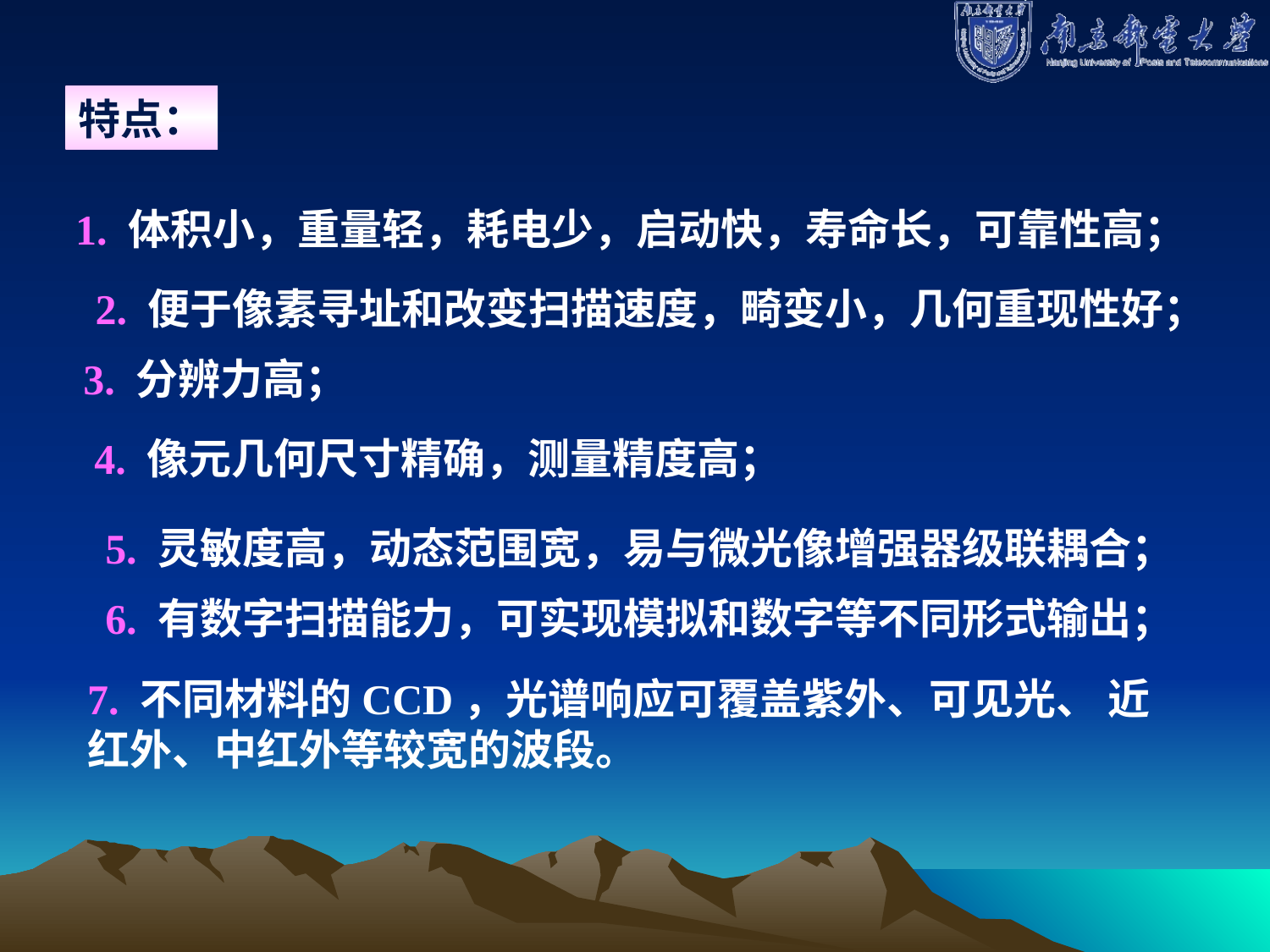

特点：
1. 体积小，重量轻，耗电少，启动快，寿命长，可靠性高；
2. 便于像素寻址和改变扫描速度，畸变小，几何重现性好；
3. 分辨力高；
4. 像元几何尺寸精确，测量精度高；
5. 灵敏度高，动态范围宽，易与微光像增强器级联耦合；
6. 有数字扫描能力，可实现模拟和数字等不同形式输出；
7. 不同材料的CCD，光谱响应可覆盖紫外、可见光、 近红外、中红外等较宽的波段。